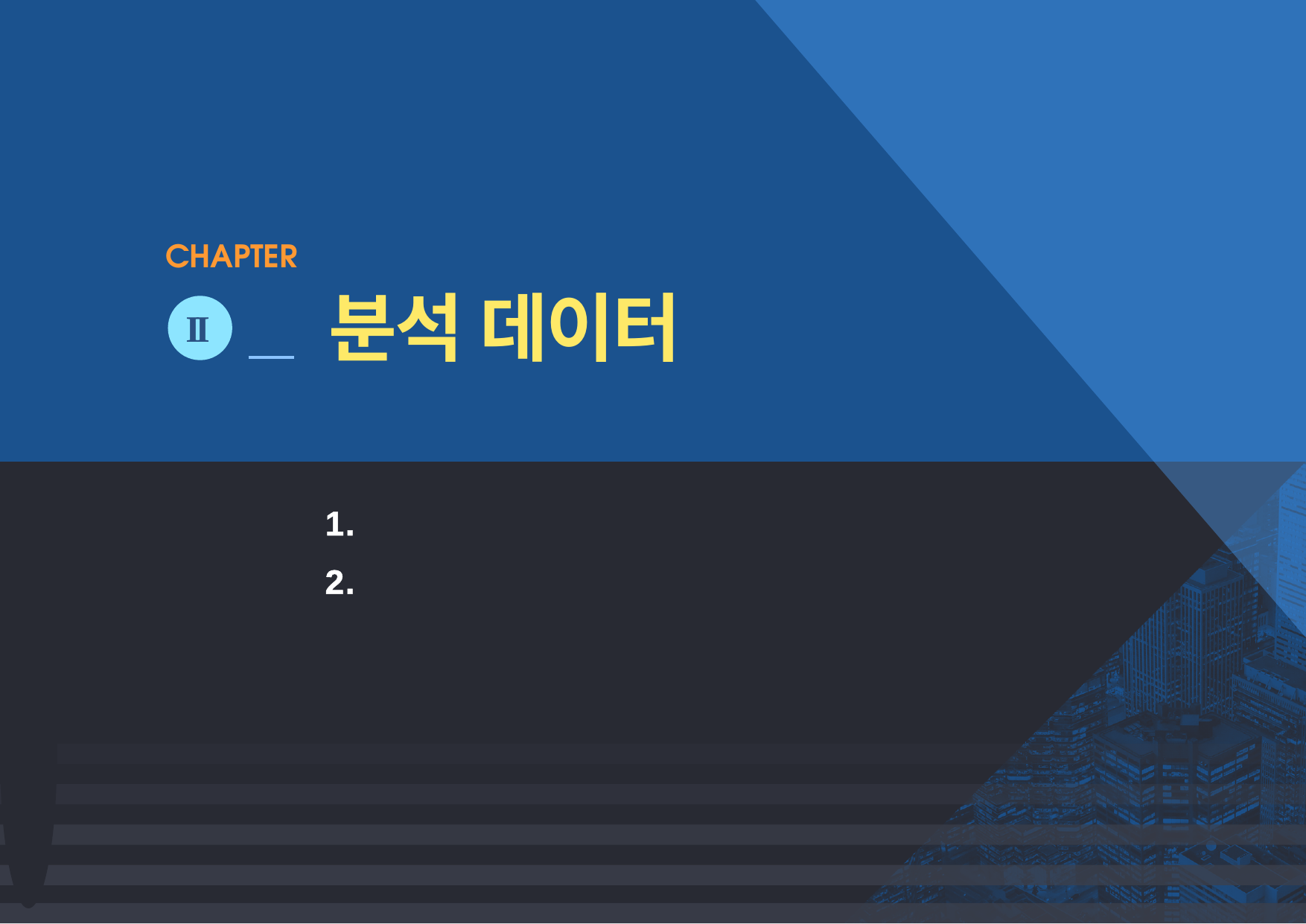

CHAPTER
분석 데이터

II
분석 모델 프로세스
분석 데이터 목록